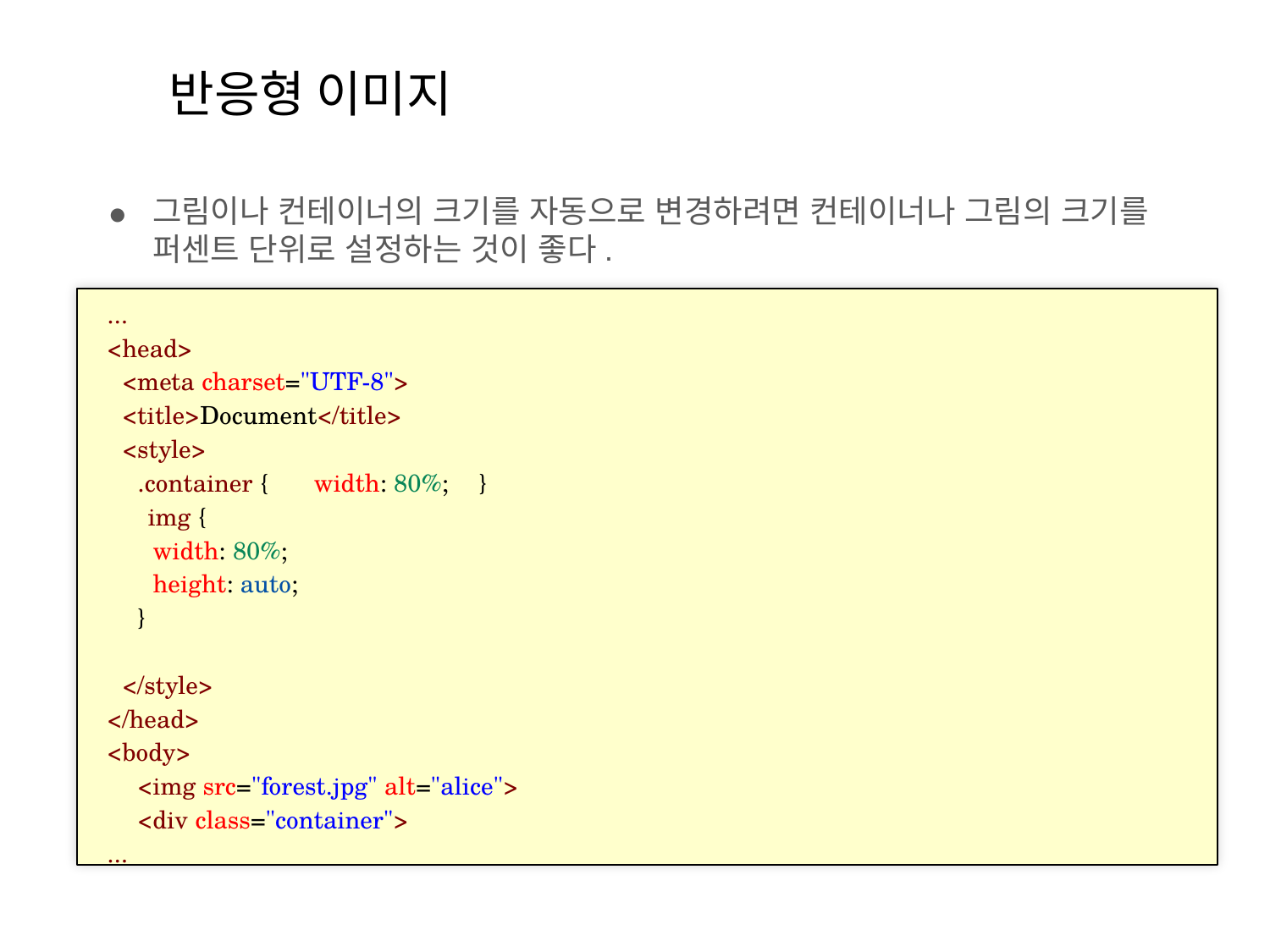

# 반응형 이미지
그림이나 컨테이너의 크기를 자동으로 변경하려면 컨테이너나 그림의 크기를 퍼센트 단위로 설정하는 것이 좋다.
...
<head>
  <meta charset="UTF-8">
  <title>Document</title>
  <style>
    .container {      width: 80%;    }
   img {
      width: 80%;
      height: auto;
    }

  </style>
</head>
<body>
    <img src="forest.jpg" alt="alice">
    <div class="container">
...